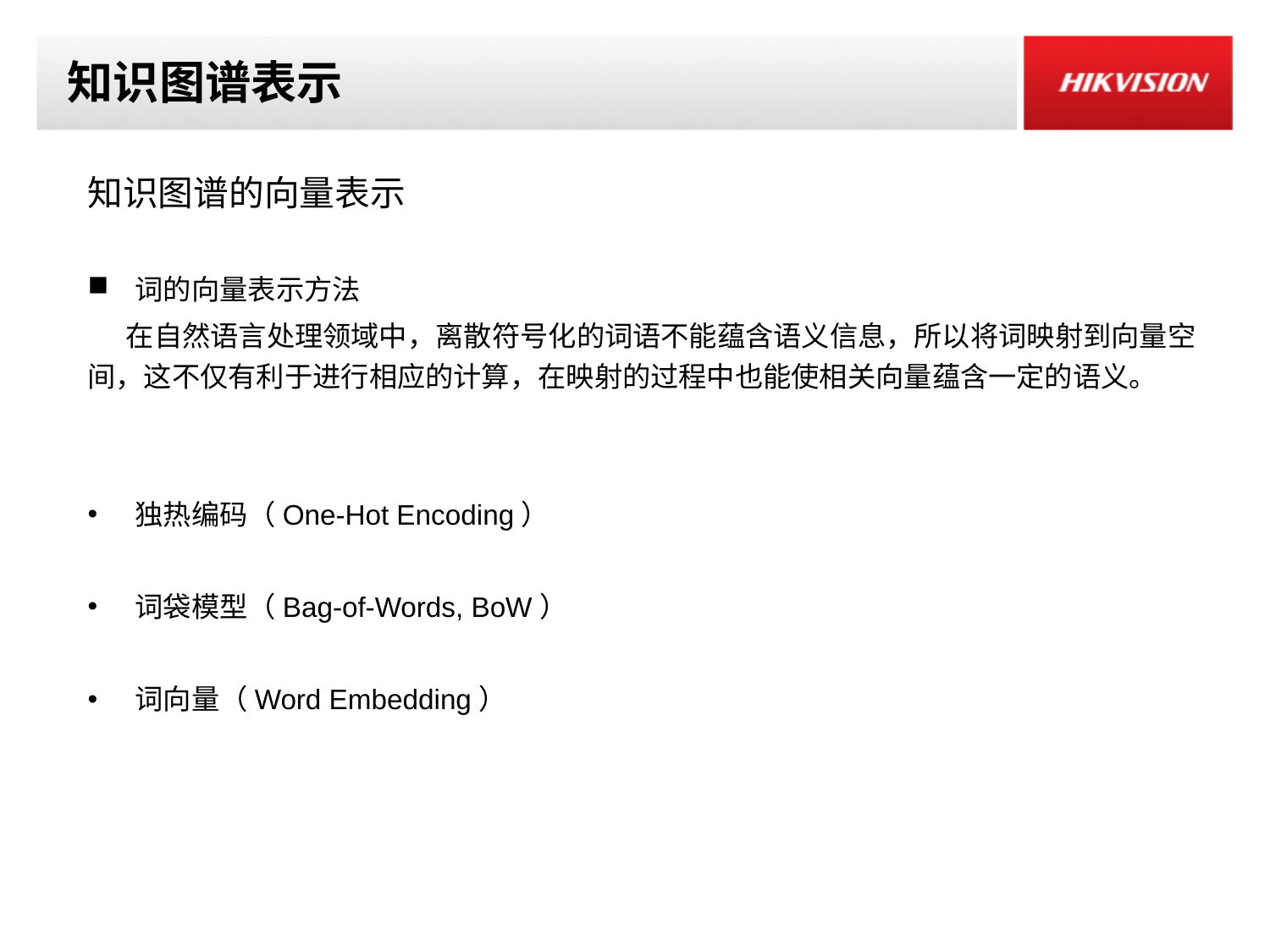

# 知识图谱表示

知识图谱的向量表示

词的向量表示方法
     在自然语言处理领域中，离散符号化的词语不能蕴含语义信息，所以将词映射到向量空间，这不仅有利于进行相应的计算，在映射的过程中也能使相关向量蕴含一定的语义。

独热编码（One-Hot Encoding）

词袋模型（Bag-of-Words, BoW）

词向量（Word Embedding）